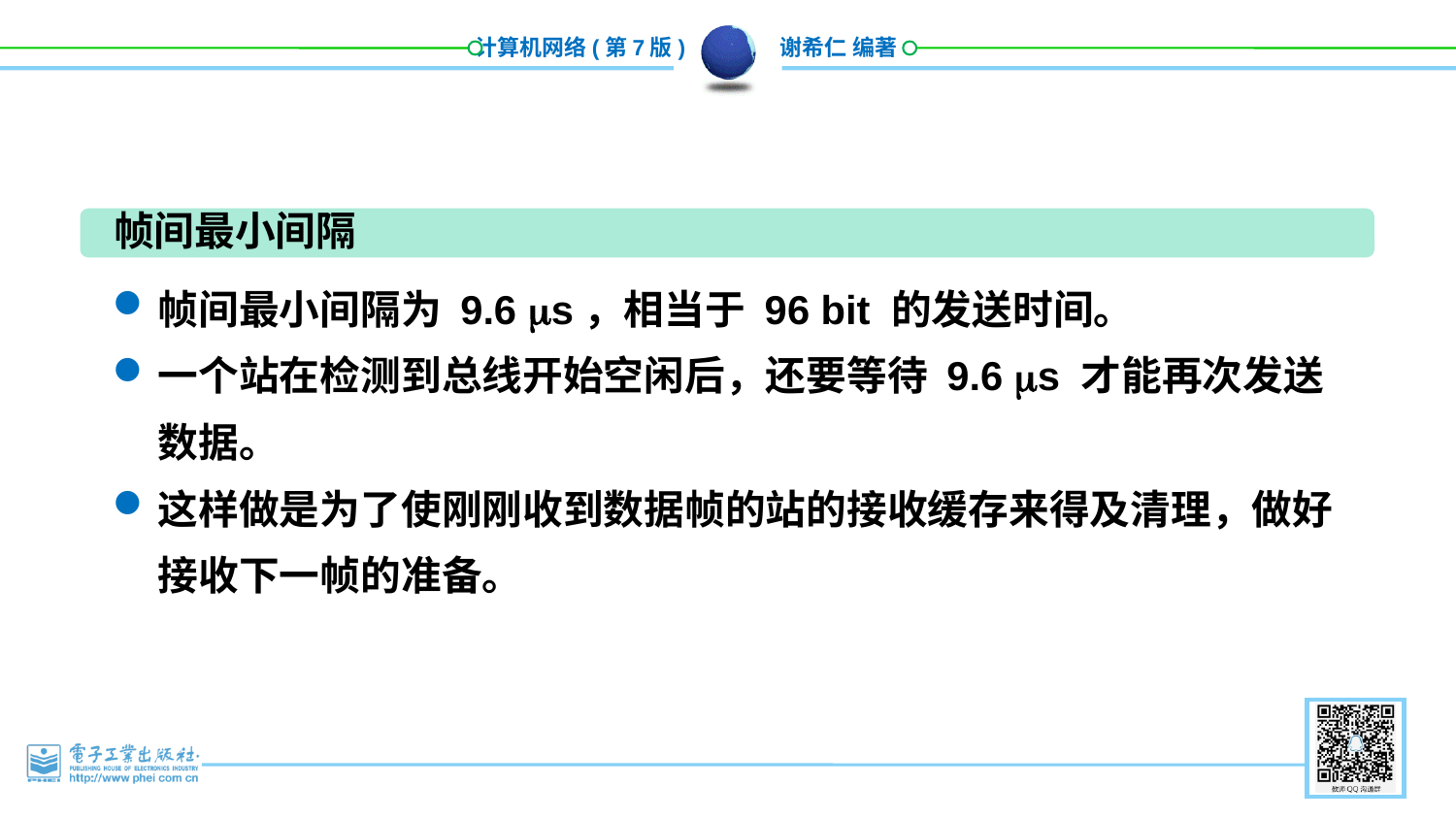

帧间最小间隔

帧间最小间隔为 9.6 μs，相当于 96 bit 的发送时间。
一个站在检测到总线开始空闲后，还要等待 9.6 μs 才能再次发送数据。
这样做是为了使刚刚收到数据帧的站的接收缓存来得及清理，做好接收下一帧的准备。